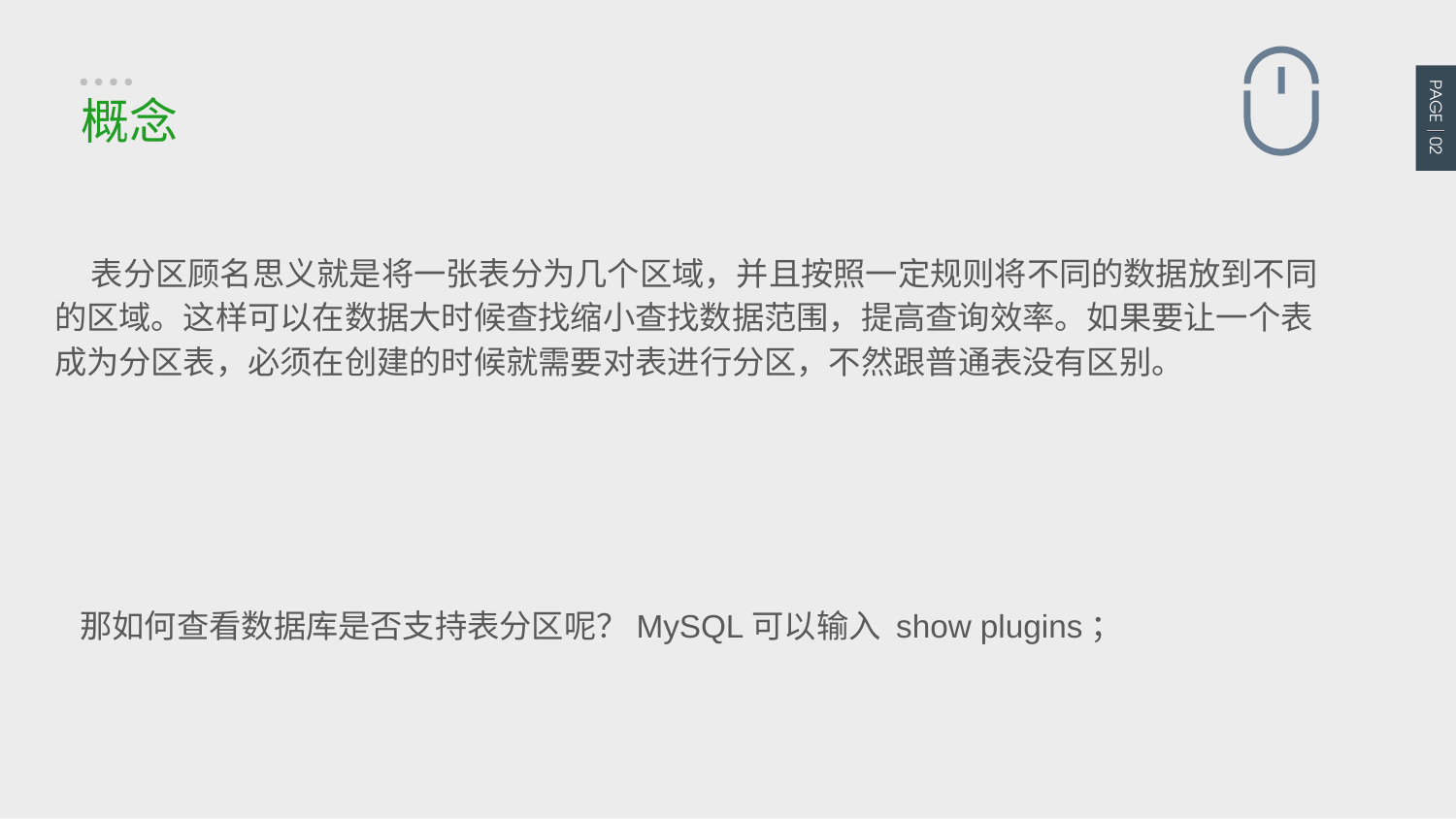

PAGE   02
概念

    表分区顾名思义就是将一张表分为几个区域，并且按照一定规则将不同的数据放到不同的区域。这样可以在数据大时候查找缩小查找数据范围，提高查询效率。如果要让一个表成为分区表，必须在创建的时候就需要对表进行分区，不然跟普通表没有区别。
那如何查看数据库是否支持表分区呢？MySQL可以输入 show plugins；